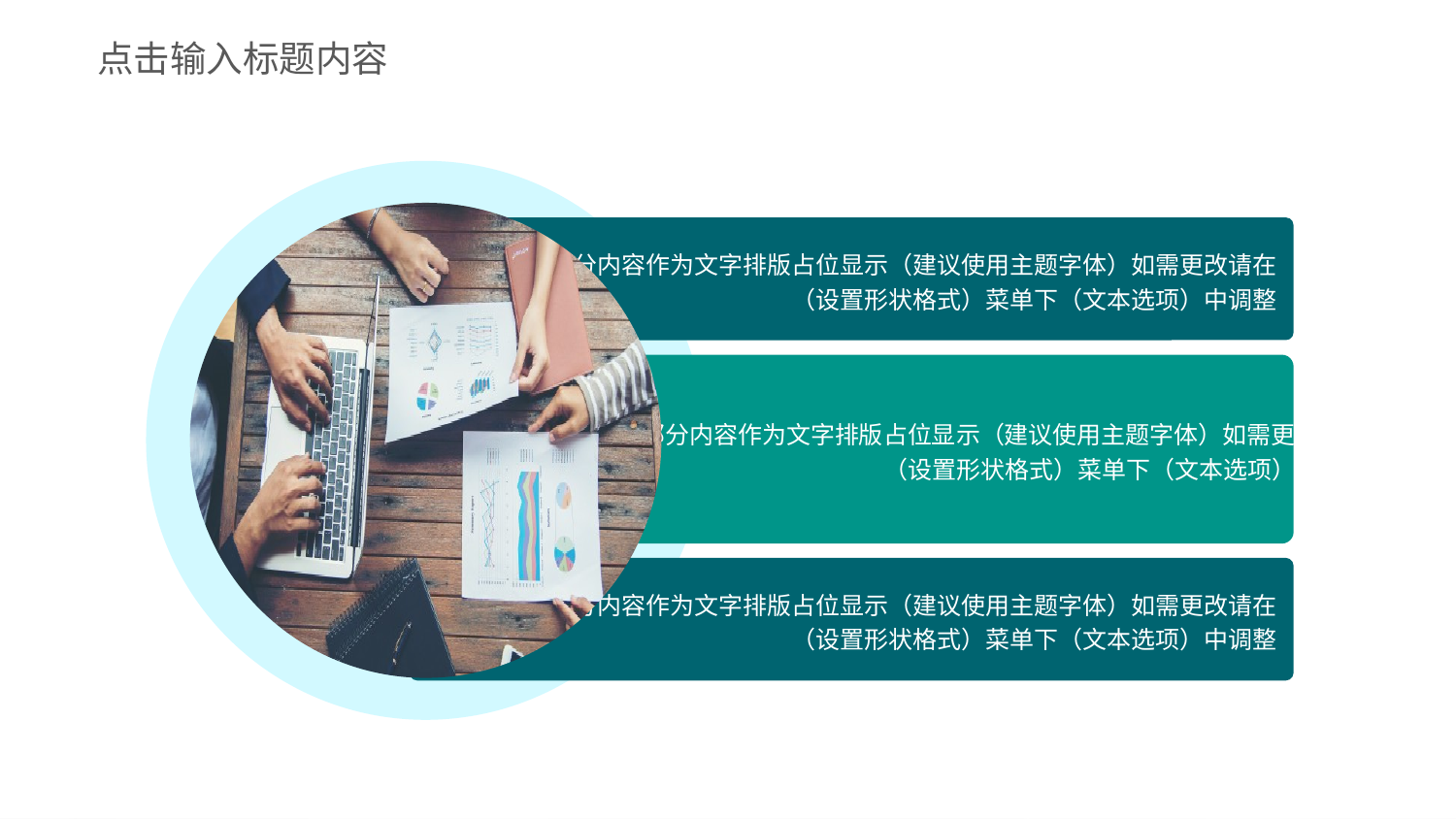

点击输入标题内容

此部分内容作为文字排版占位显示（建议使用主题字体）如需更改请在
（设置形状格式）菜单下（文本选项）中调整
此部分内容作为文字排版占位显示（建议使用主题字体）如需更改请在
（设置形状格式）菜单下（文本选项）中调整
此部分内容作为文字排版占位显示（建议使用主题字体）如需更改请在
（设置形状格式）菜单下（文本选项）中调整